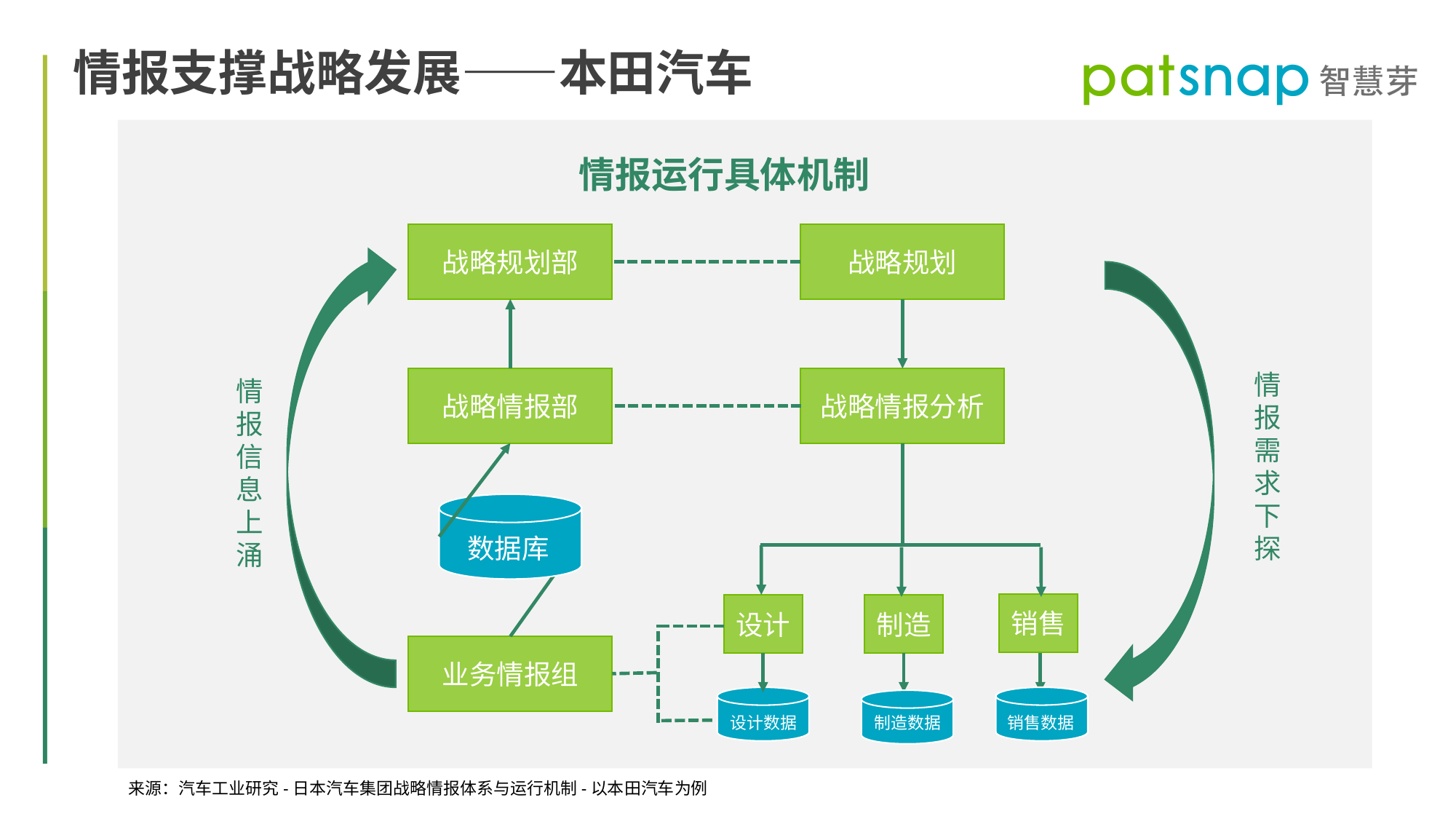

情报支撑战略发展——本田汽车

情报运行具体机制
战略规划部
战略规划

情报需求下探
情报信息上涌
战略情报部
战略情报分析

数据库
销售
设计
制造
业务情报组

设计数据
制造数据
销售数据
来源：汽车工业研究-日本汽车集团战略情报体系与运行机制-以本田汽车为例